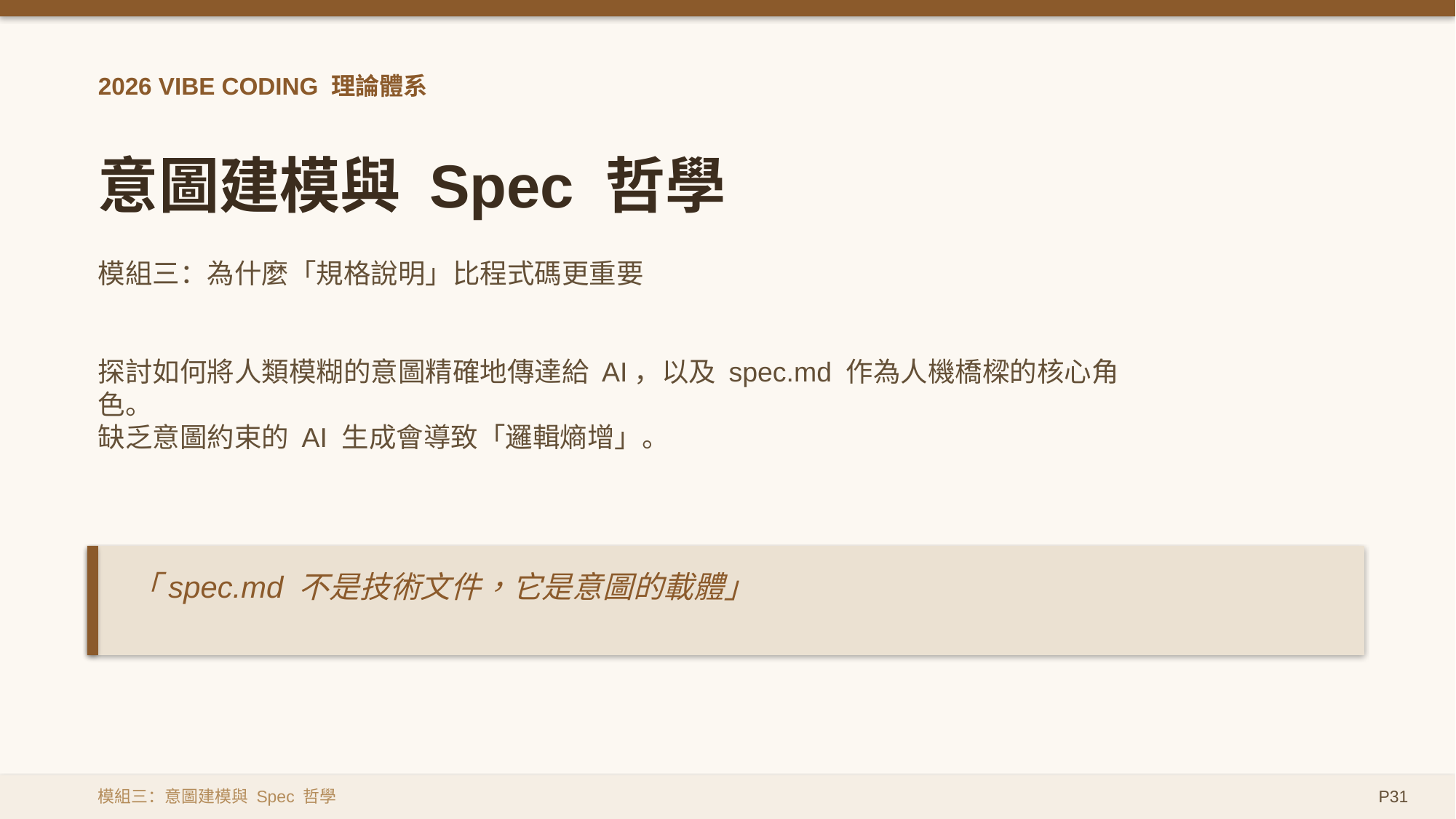

2026 VIBE CODING 理論體系
意圖建模與 Spec 哲學
模組三：為什麼「規格說明」比程式碼更重要
探討如何將人類模糊的意圖精確地傳達給 AI，以及 spec.md 作為人機橋樑的核心角色。
缺乏意圖約束的 AI 生成會導致「邏輯熵增」。

「spec.md 不是技術文件，它是意圖的載體」

模組三：意圖建模與 Spec 哲學
P31